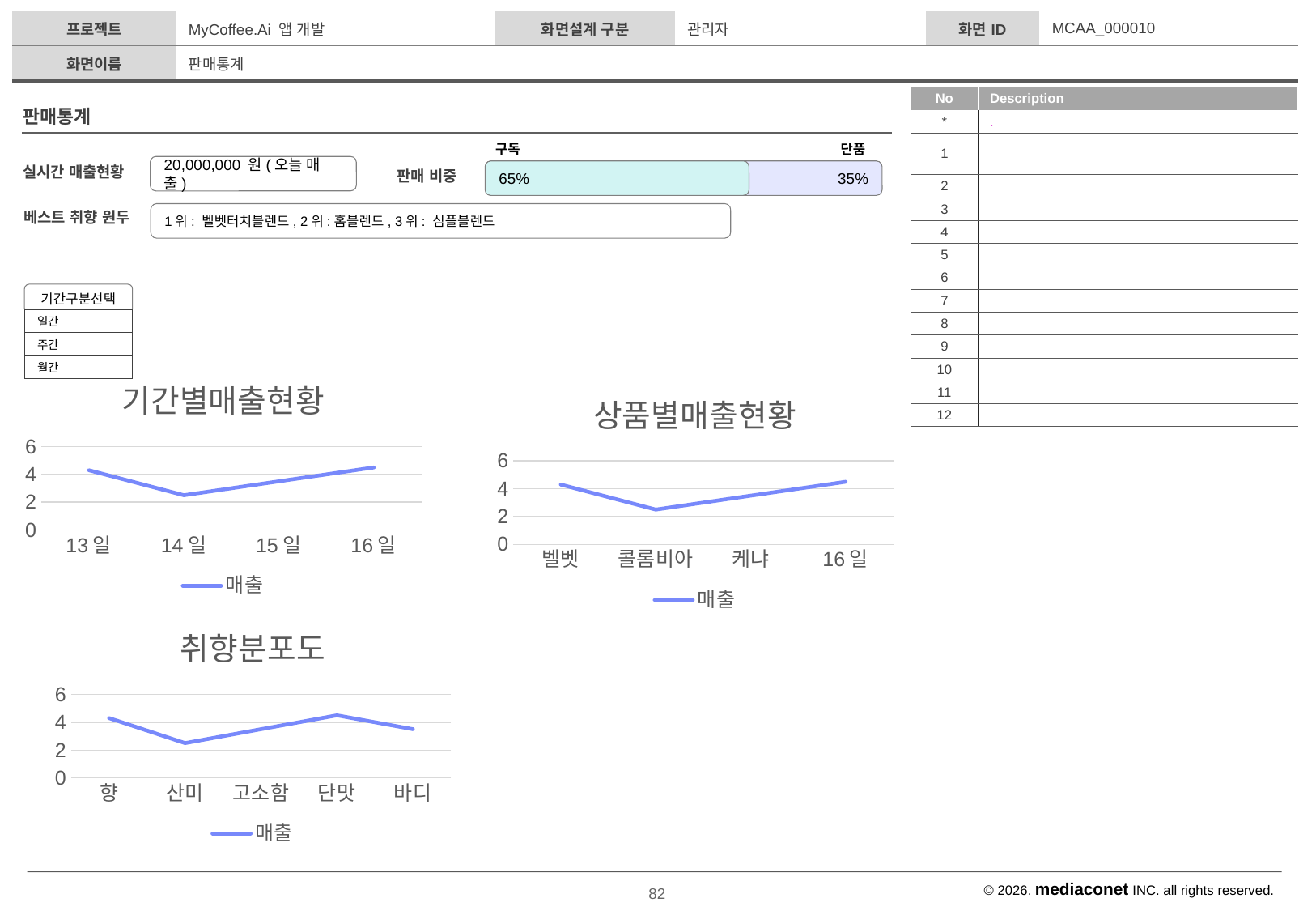

| 프로젝트 | MyCoffee.Ai 앱 개발 | 화면설계 구분 | 관리자 | 화면ID | MCAA\_000010 |
| --- | --- | --- | --- | --- | --- |
| 화면이름 | 판매통계 |  |  |  |  |
| No | Description |
| --- | --- |
| \* | . |
| 1 |  |
| 2 |  |
| 3 |  |
| 4 |  |
| 5 |  |
| 6 |  |
| 7 |  |
| 8 |  |
| 9 |  |
| 10 |  |
| 11 |  |
| 12 |  |
판매통계
구독
단품
실시간 매출현황
20,000,000 원(오늘 매출)
판매 비중
65%
35%
베스트 취향 원두
1위: 벨벳터치블렌드, 2위:홈블렌드, 3위: 심플블렌드
기간구분선택
| 일간 |
| --- |
| 주간 |
| 월간 |

### Chart: 기간별매출현황

| Category | 매출 |
|---|---|
| 13일 | 4.3 |
| 14일 | 2.5 |
| 15일 | 3.5 |
| 16일 | 4.5 |

### Chart: 상품별매출현황

| Category | 매출 |
|---|---|
| 벨벳 | 4.3 |
| 콜롬비아 | 2.5 |
| 케냐 | 3.5 |
| 16일 | 4.5 |

### Chart: 취향분포도

| Category | 매출 |
|---|---|
| 향 | 4.3 |
| 산미 | 2.5 |
| 고소함 | 3.5 |
| 단맛 | 4.5 |
| 바디 | 3.5 |